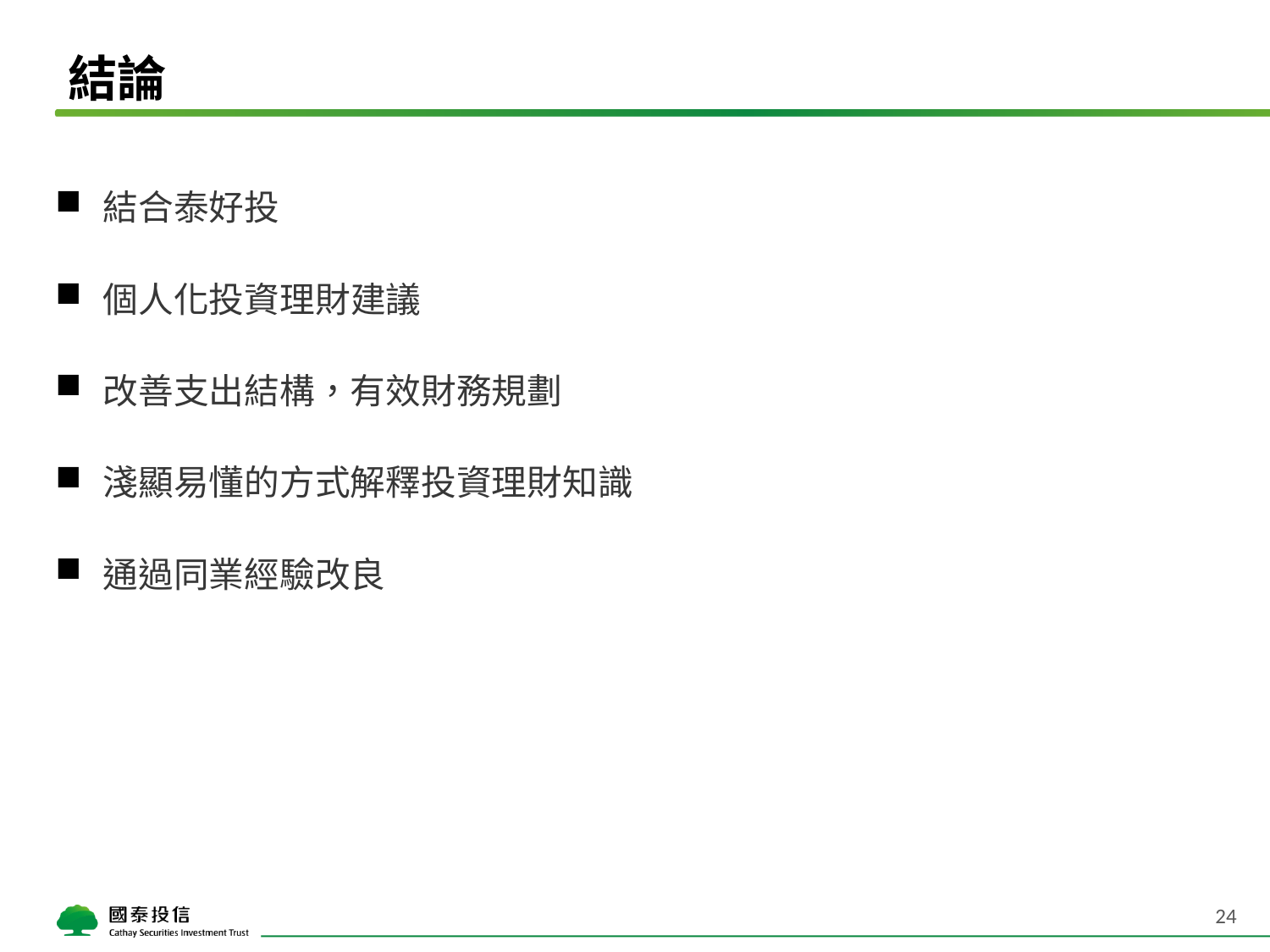

# 結論
結合泰好投
個人化投資理財建議
改善支出結構，有效財務規劃
淺顯易懂的方式解釋投資理財知識
通過同業經驗改良
24